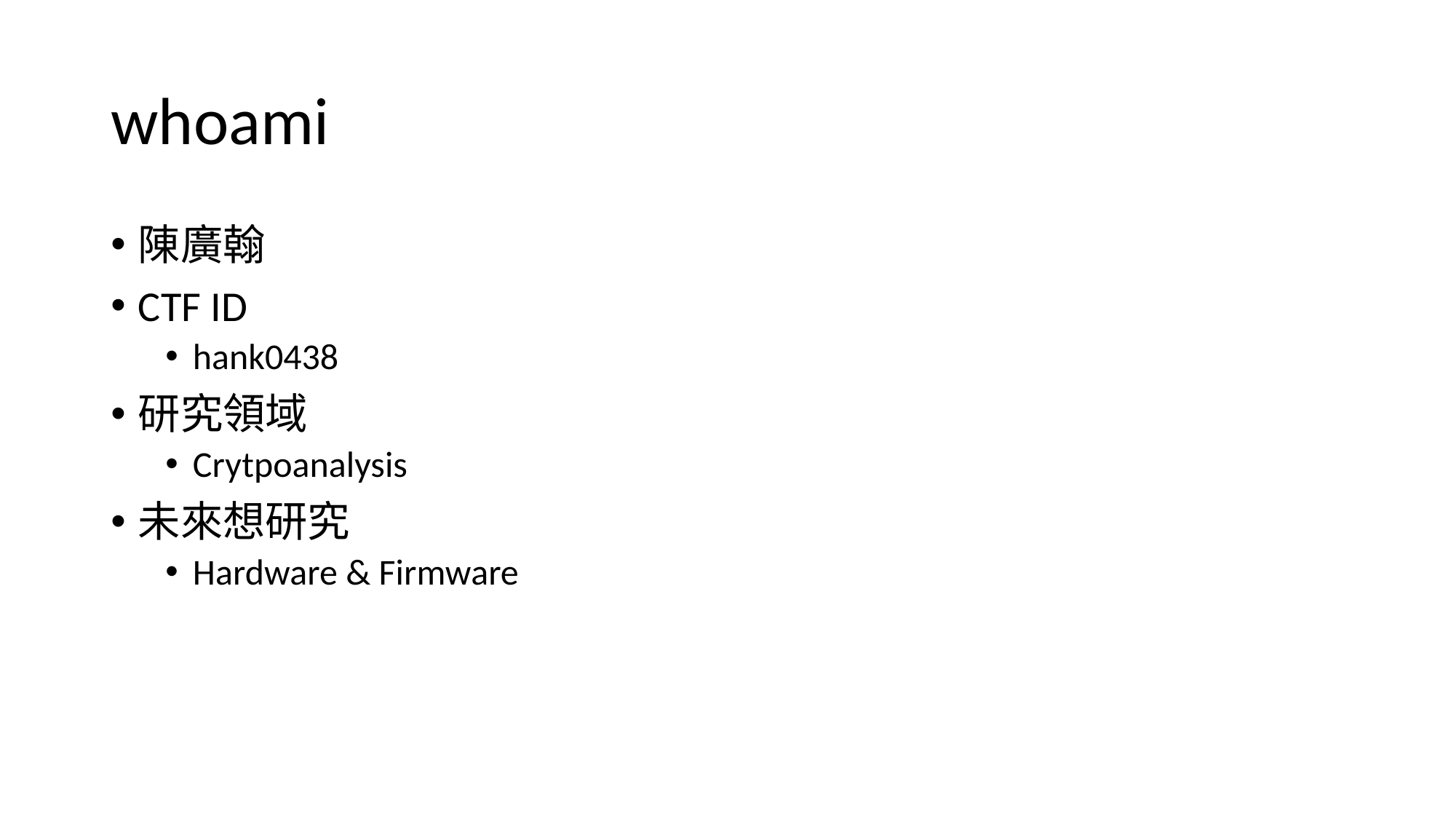

# whoami
陳廣翰
CTF ID
hank0438
研究領域
Crytpoanalysis
未來想研究
Hardware & Firmware